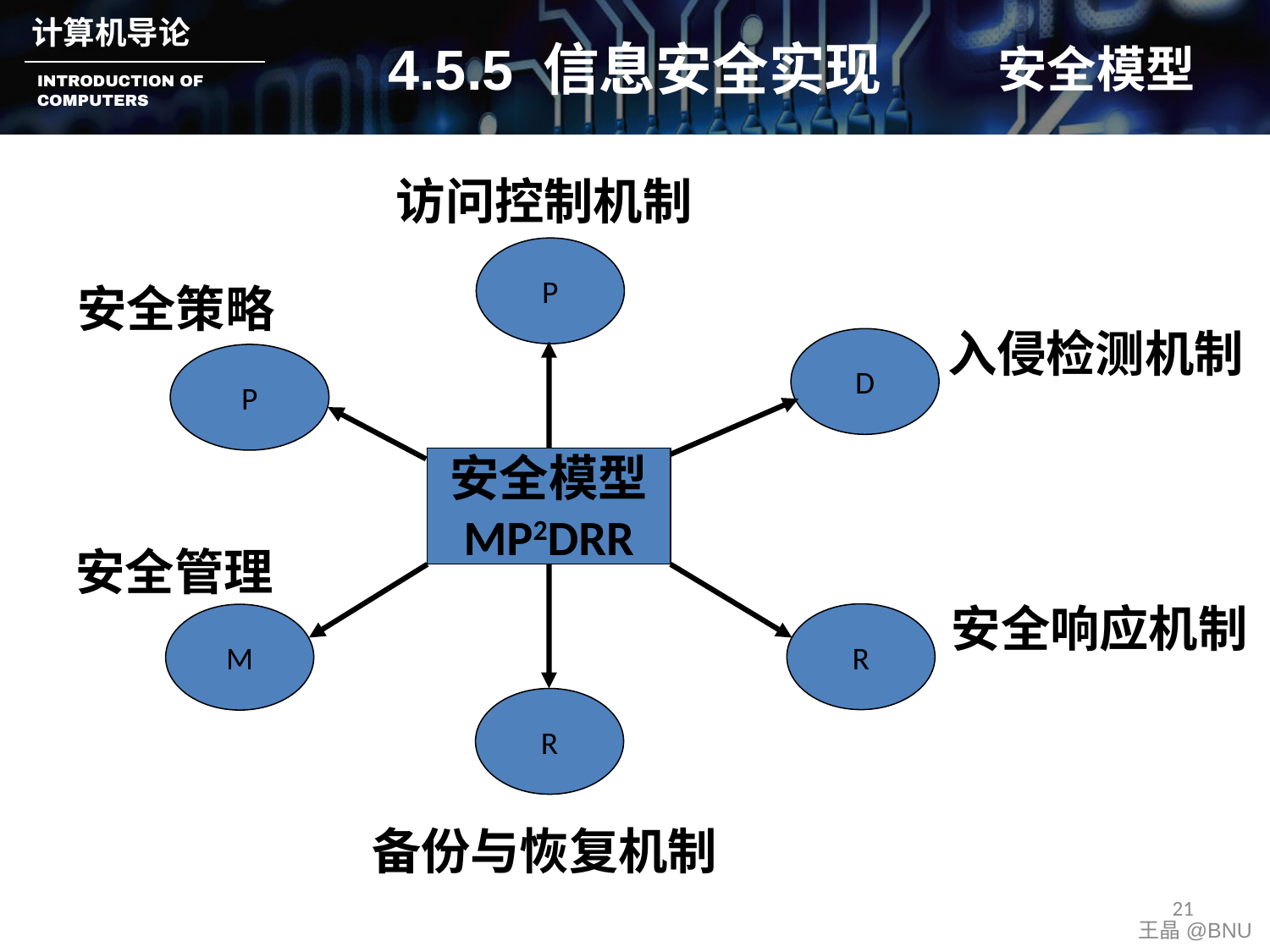

# 4.5.5 信息安全实现
安全模型
访问控制机制
P
安全策略
入侵检测机制
D

P

安全模型
MP2DRR
安全管理

安全响应机制
R
M
R
备份与恢复机制
21
王晶@BNU